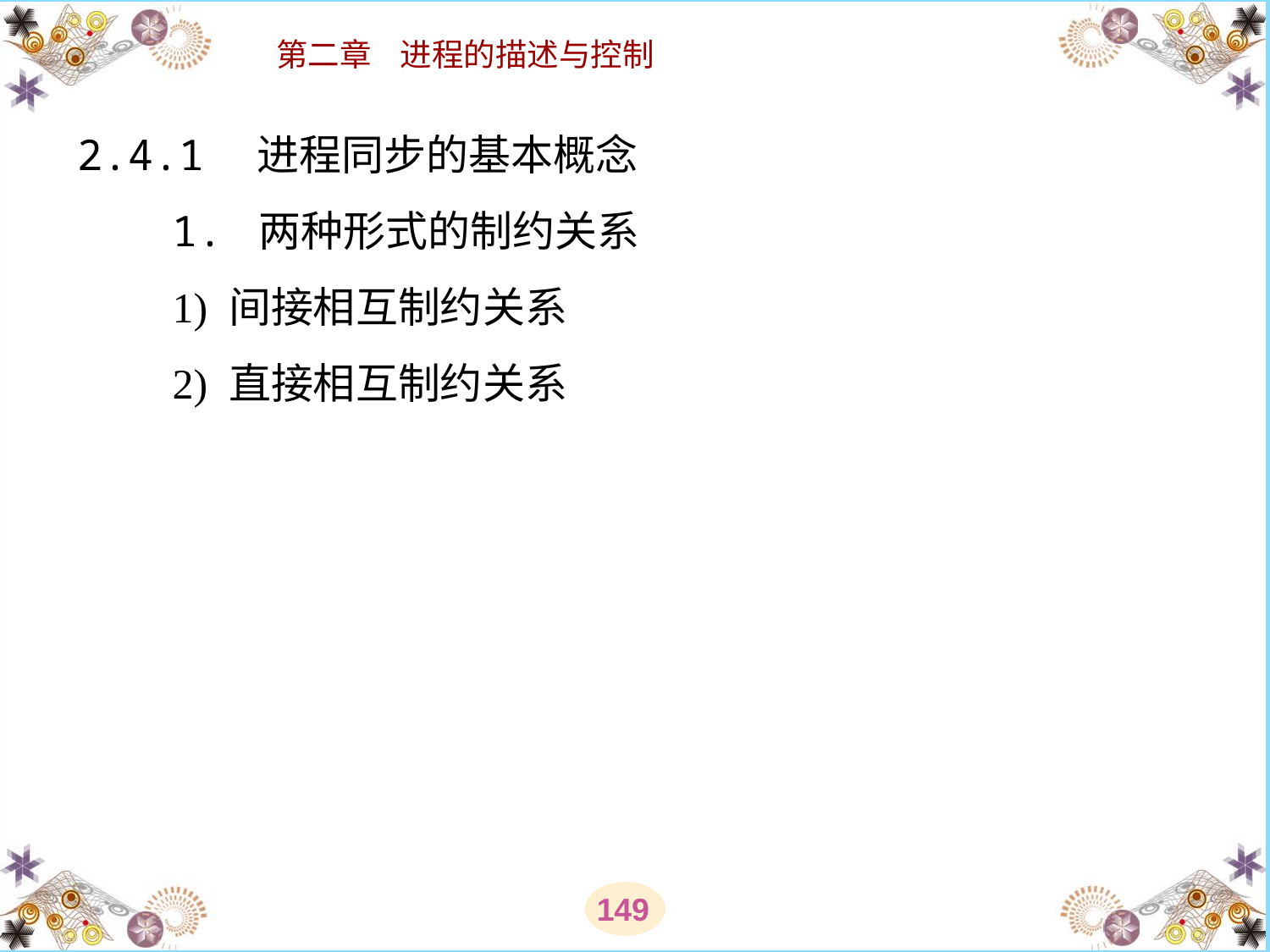

# 2.4.1　进程同步的基本概念 　　1. 两种形式的制约关系 　　1) 间接相互制约关系 　　2) 直接相互制约关系